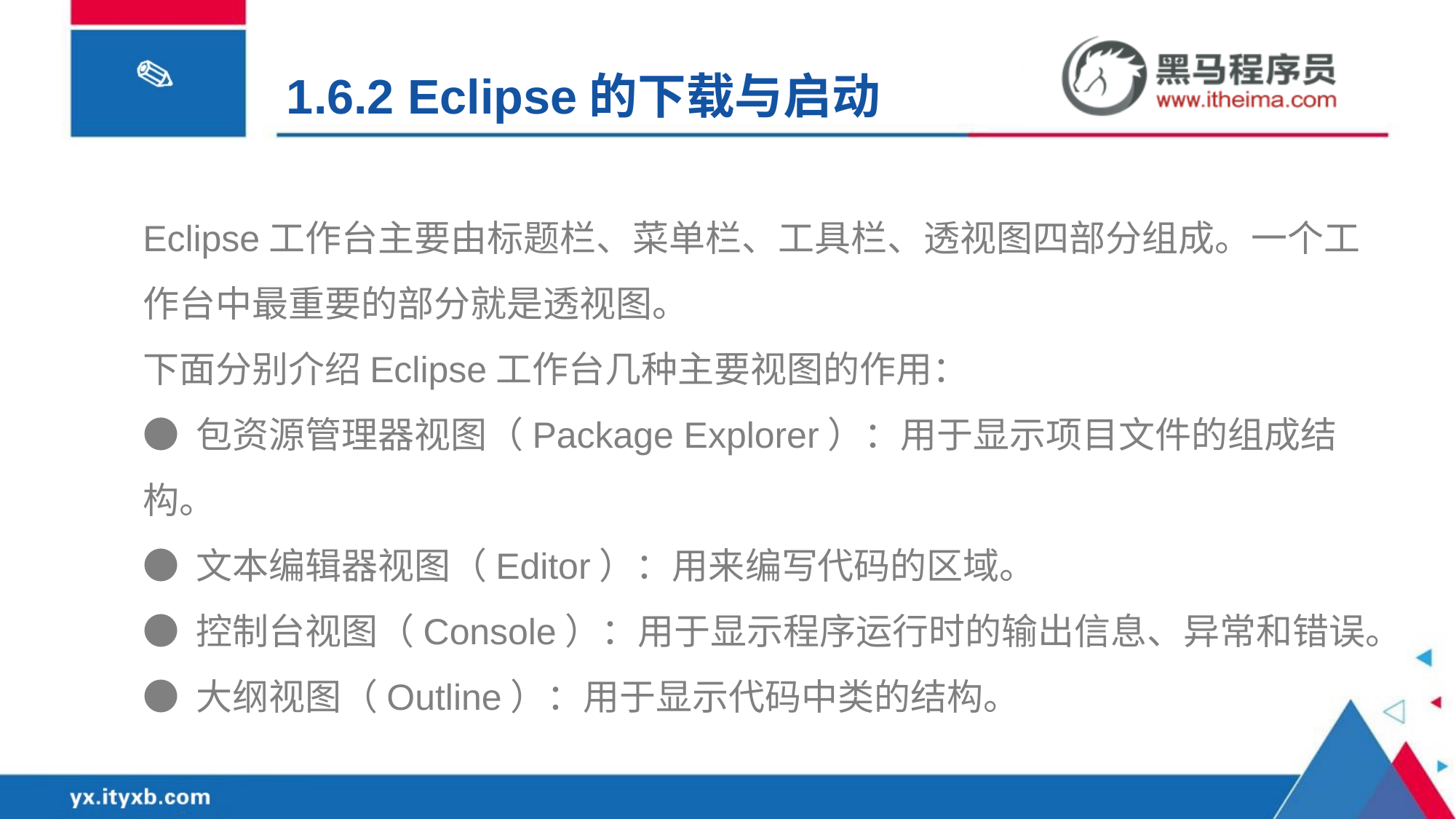

1.6.2 Eclipse的下载与启动
Eclipse工作台主要由标题栏、菜单栏、工具栏、透视图四部分组成。一个工作台中最重要的部分就是透视图。
下面分别介绍Eclipse工作台几种主要视图的作用：
● 包资源管理器视图（Package Explorer）：用于显示项目文件的组成结构。
● 文本编辑器视图（Editor）：用来编写代码的区域。
● 控制台视图（Console）：用于显示程序运行时的输出信息、异常和错误。
● 大纲视图（Outline）：用于显示代码中类的结构。